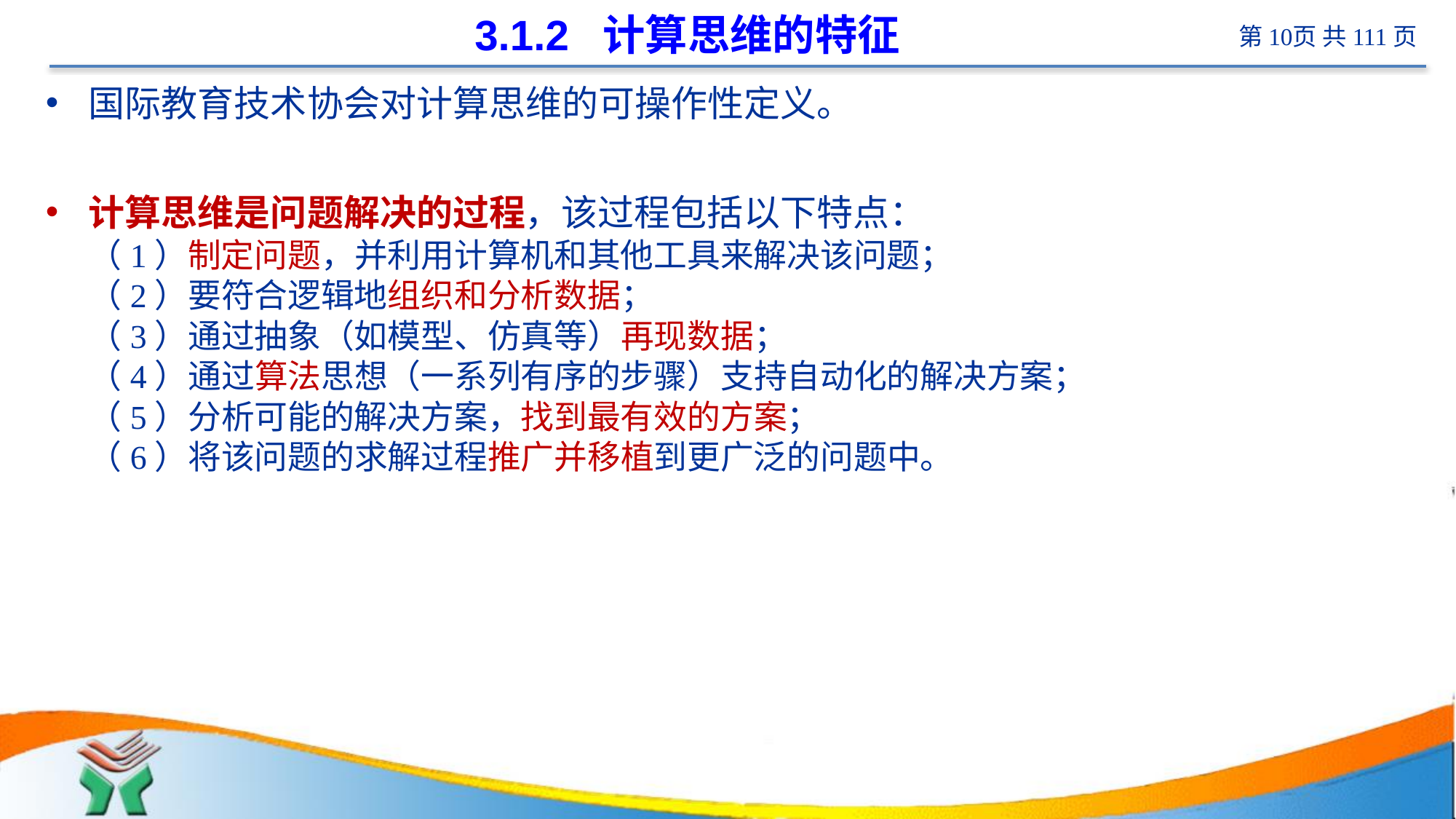

# 3.1.2  计算思维的特征
国际教育技术协会对计算思维的可操作性定义。

计算思维是问题解决的过程，该过程包括以下特点：
（1）制定问题，并利用计算机和其他工具来解决该问题；
（2）要符合逻辑地组织和分析数据；
（3）通过抽象（如模型、仿真等）再现数据；
（4）通过算法思想（一系列有序的步骤）支持自动化的解决方案；
（5）分析可能的解决方案，找到最有效的方案；
（6）将该问题的求解过程推广并移植到更广泛的问题中。